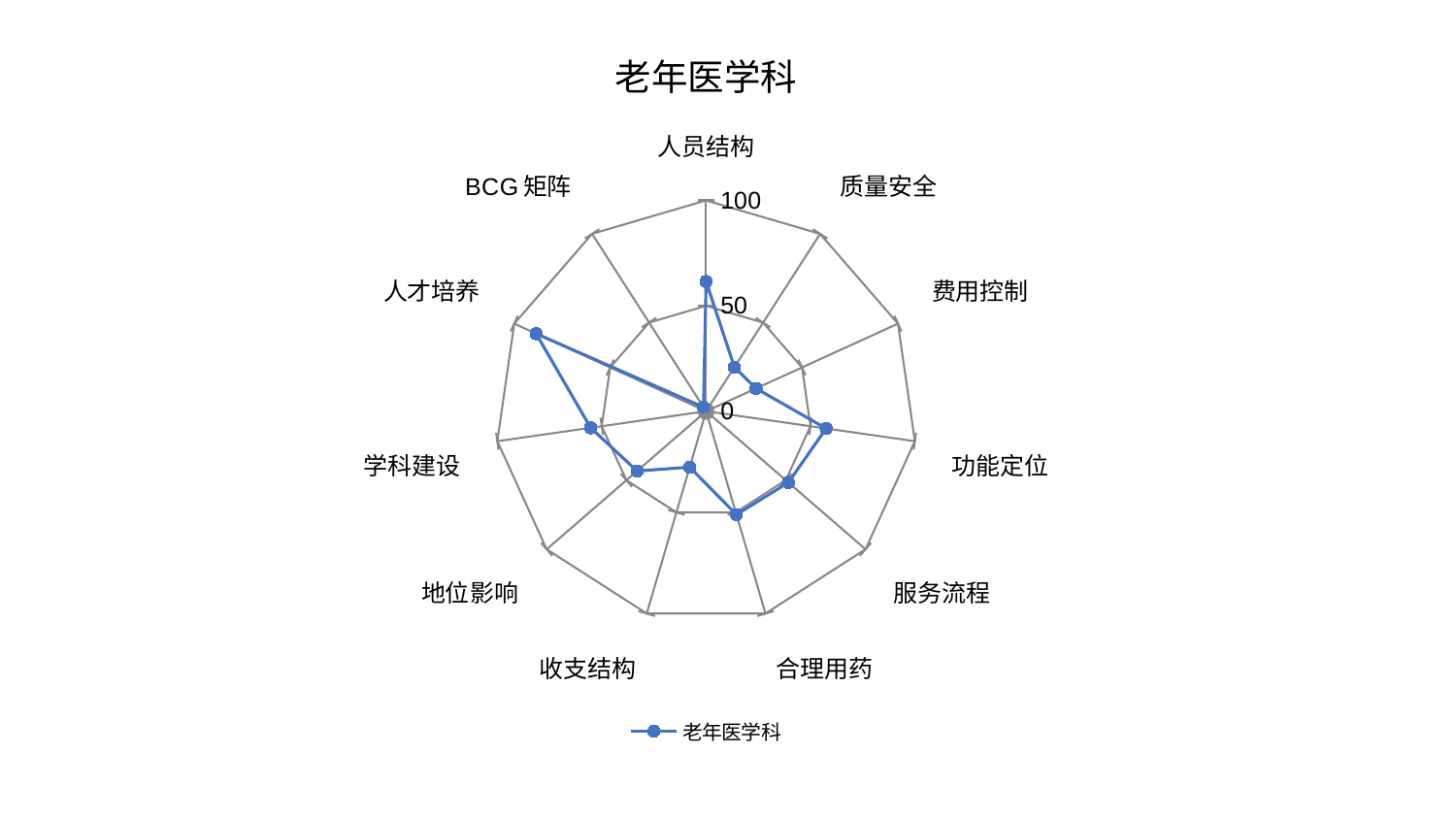

### Chart: 老年医学科

| Category | 老年医学科 |
|---|---|
| 人员结构 | 61.52919148316098 |
| 质量安全 | 24.831798350109658 |
| 费用控制 | 26.03277206019832 |
| 功能定位 | 57.5005130173569 |
| 服务流程 | 51.6235085853677 |
| 合理用药 | 51.10784269353972 |
| 收支结构 | 27.667631838386527 |
| 地位影响 | 43.29908311901281 |
| 学科建设 | 55.291338356841976 |
| 人才培养 | 88.62706083143094 |
| BCG矩阵 | 2.268712013062466 |
138